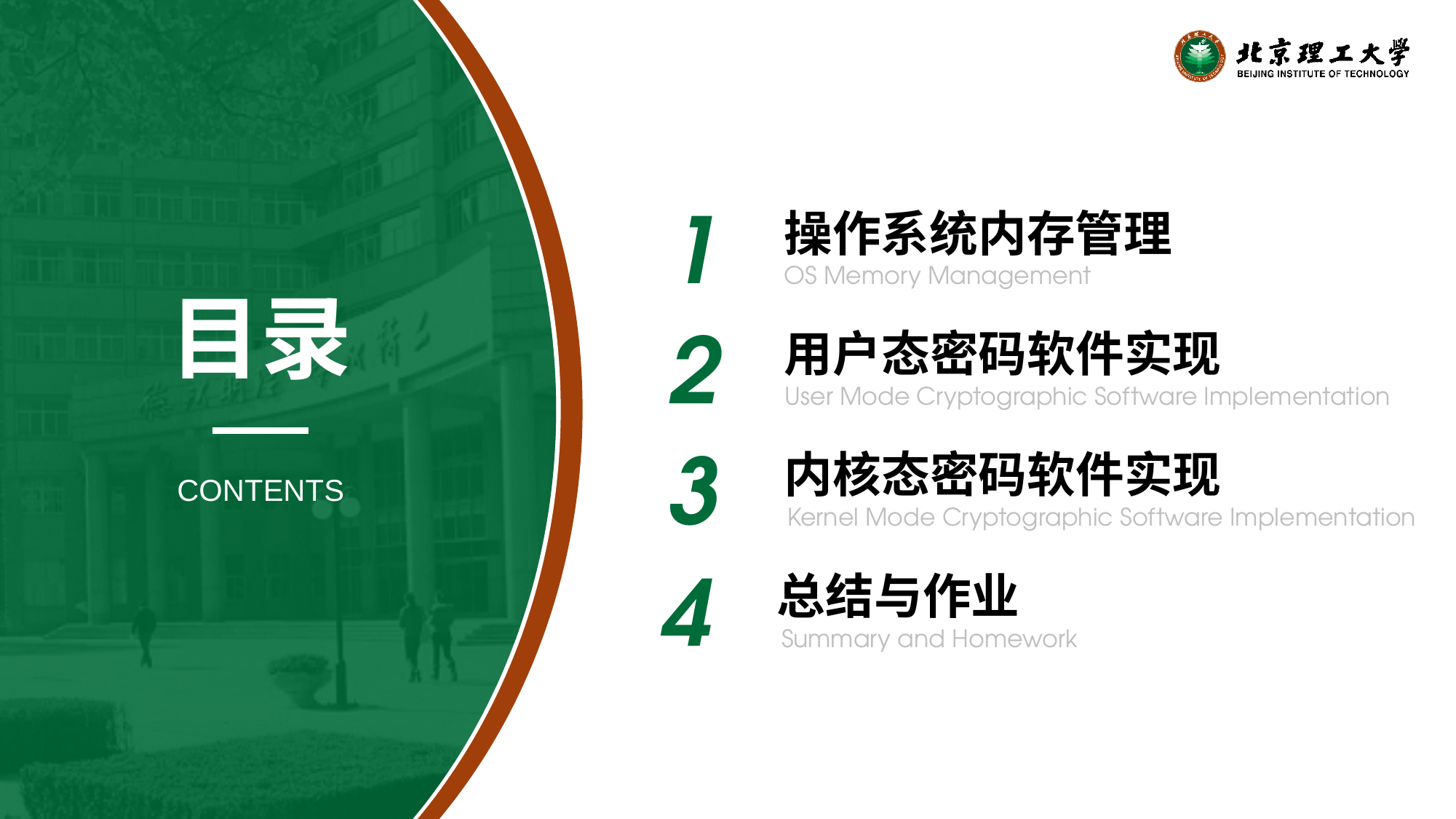

1
操作系统内存管理
OS Memory Management
2
用户态密码软件实现
User Mode Cryptographic Software Implementation
目录
3
内核态密码软件实现
Kernel Mode Cryptographic Software Implementation
CONTENTS
4
总结与作业
Summary and Homework